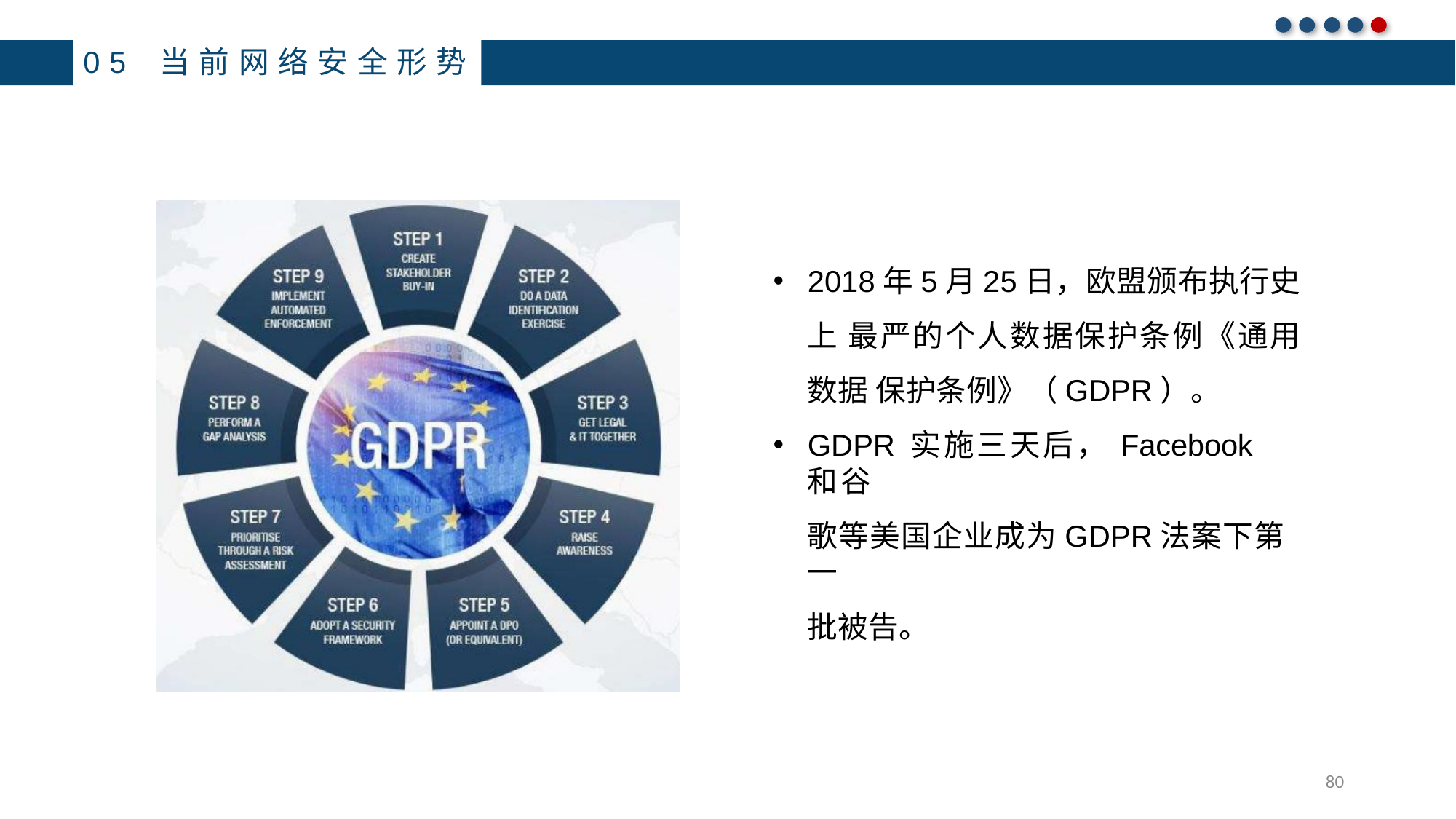

05 当前网络安全形势

2018年5月25日，欧盟颁布执行史上 最严的个人数据保护条例《通用数据 保护条例》（GDPR）。
GDPR 实施三天后， Facebook 和谷
歌等美国企业成为GDPR法案下第一
批被告。
80